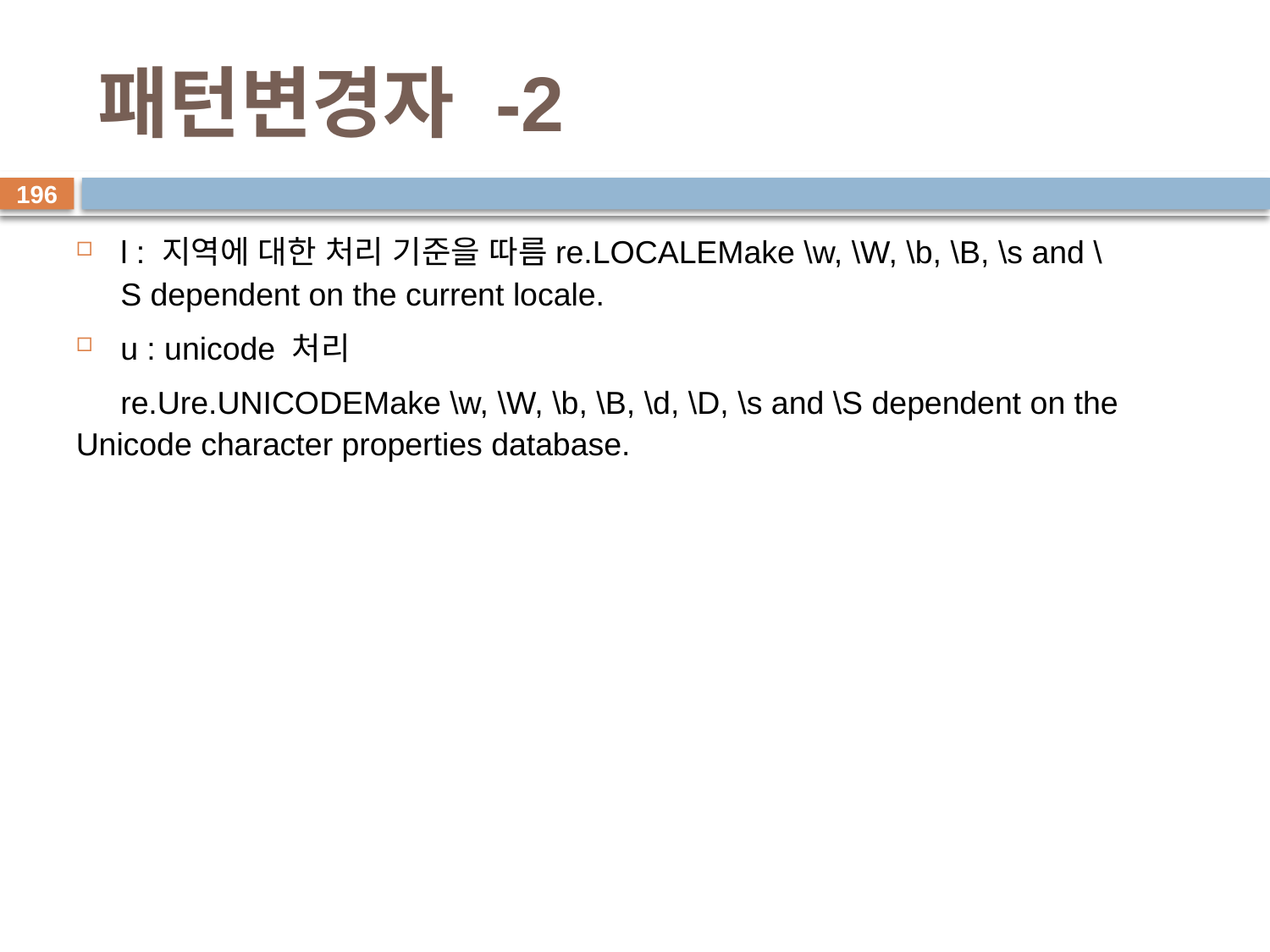

# 패턴변경자 -2
196
l : 지역에 대한 처리 기준을 따름re.LOCALEMake \w, \W, \b, \B, \s and \S dependent on the current locale.
u : unicode 처리
     re.Ure.UNICODEMake \w, \W, \b, \B, \d, \D, \s and \S dependent on the Unicode character properties database.